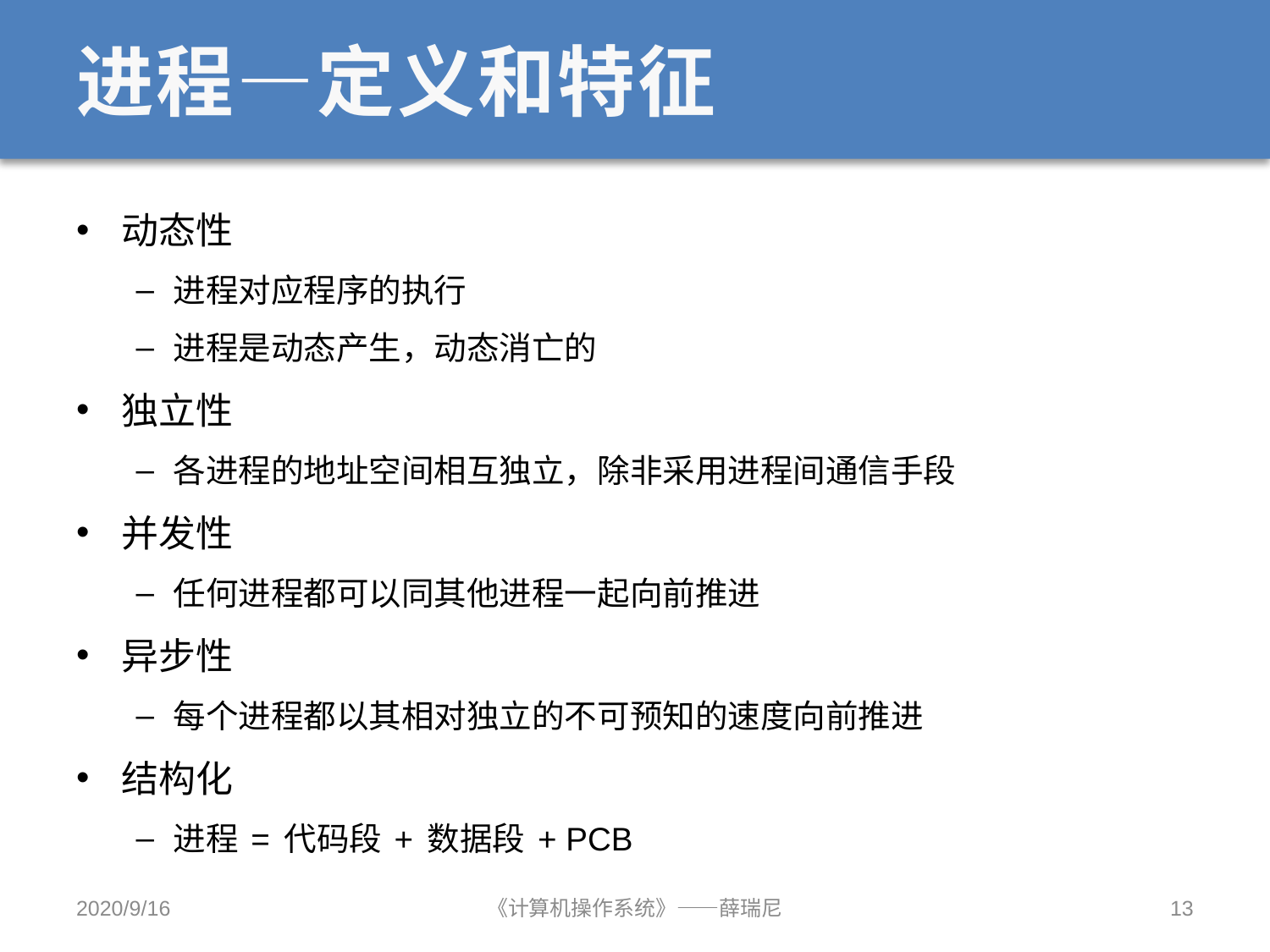

# 进程—定义和特征
动态性
进程对应程序的执行
进程是动态产生，动态消亡的
独立性
各进程的地址空间相互独立，除非采用进程间通信手段
并发性
任何进程都可以同其他进程一起向前推进
异步性
每个进程都以其相对独立的不可预知的速度向前推进
结构化
进程 = 代码段 + 数据段 + PCB
2020/9/16
《计算机操作系统》——薛瑞尼
13